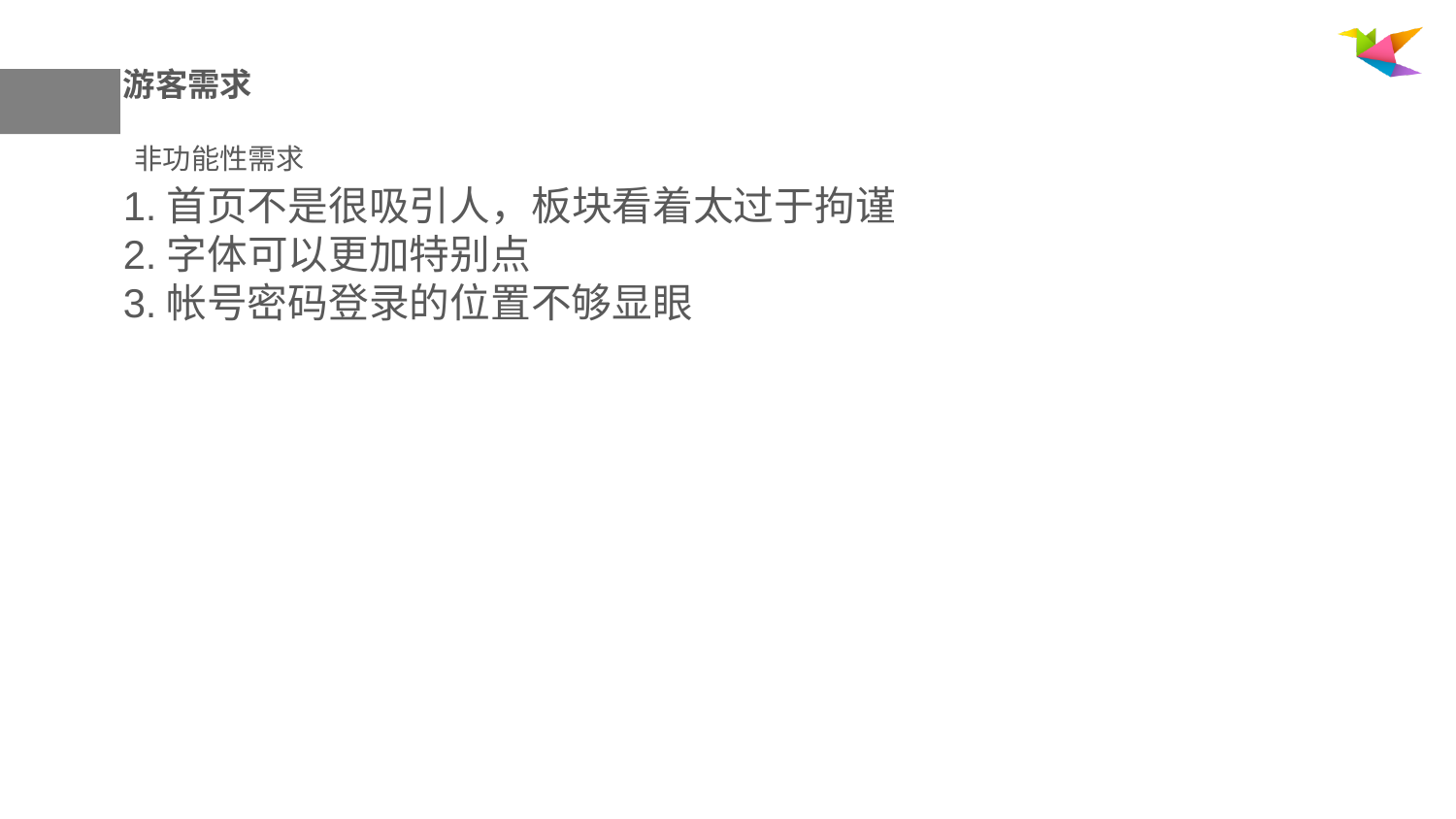

游客需求

非功能性需求
1.首页不是很吸引人，板块看着太过于拘谨
2.字体可以更加特别点
3.帐号密码登录的位置不够显眼